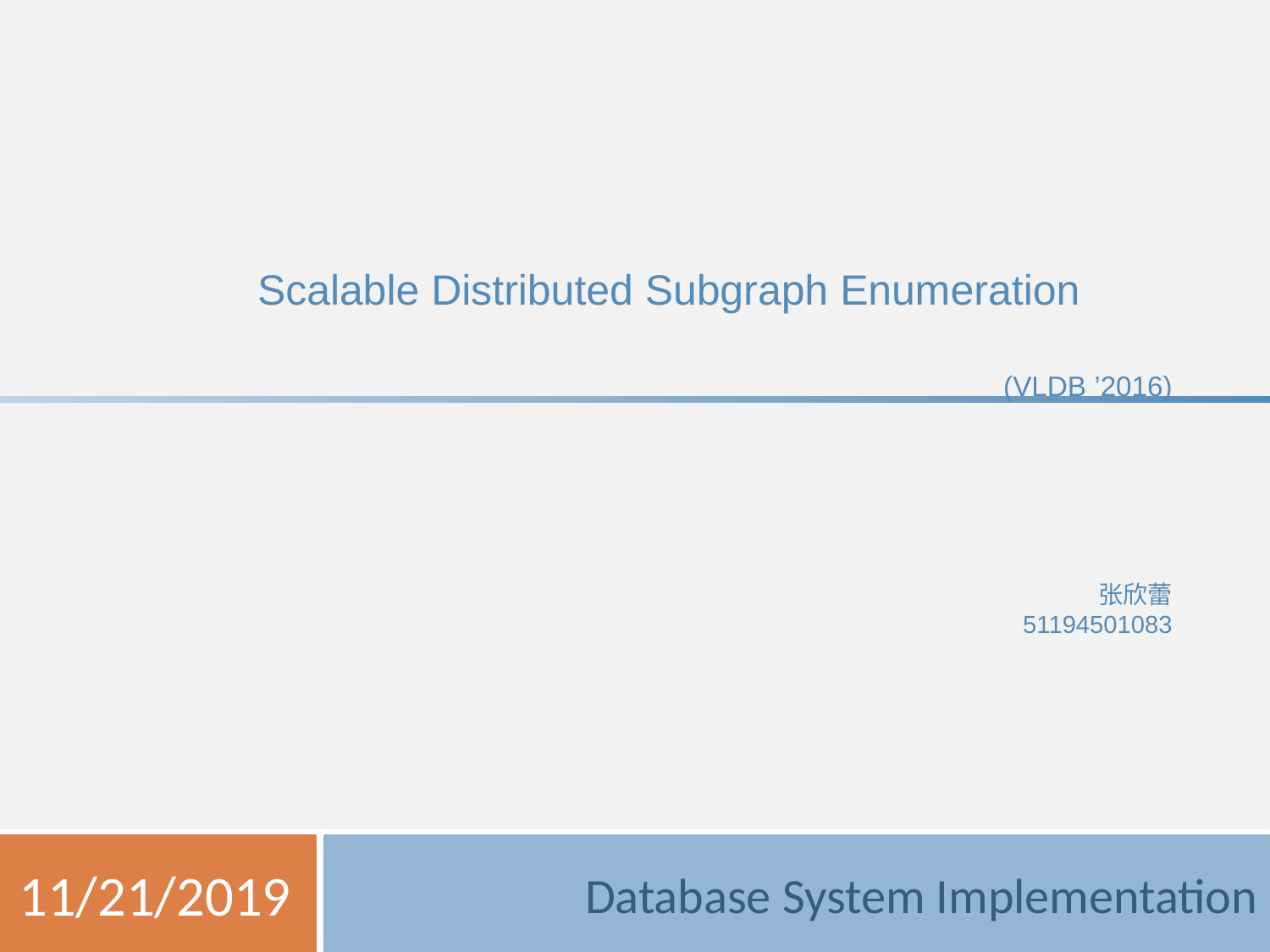

# (VLDB ’2016) 张欣蕾 51194501083
Scalable Distributed Subgraph Enumeration
11/21/2019
Database System Implementation